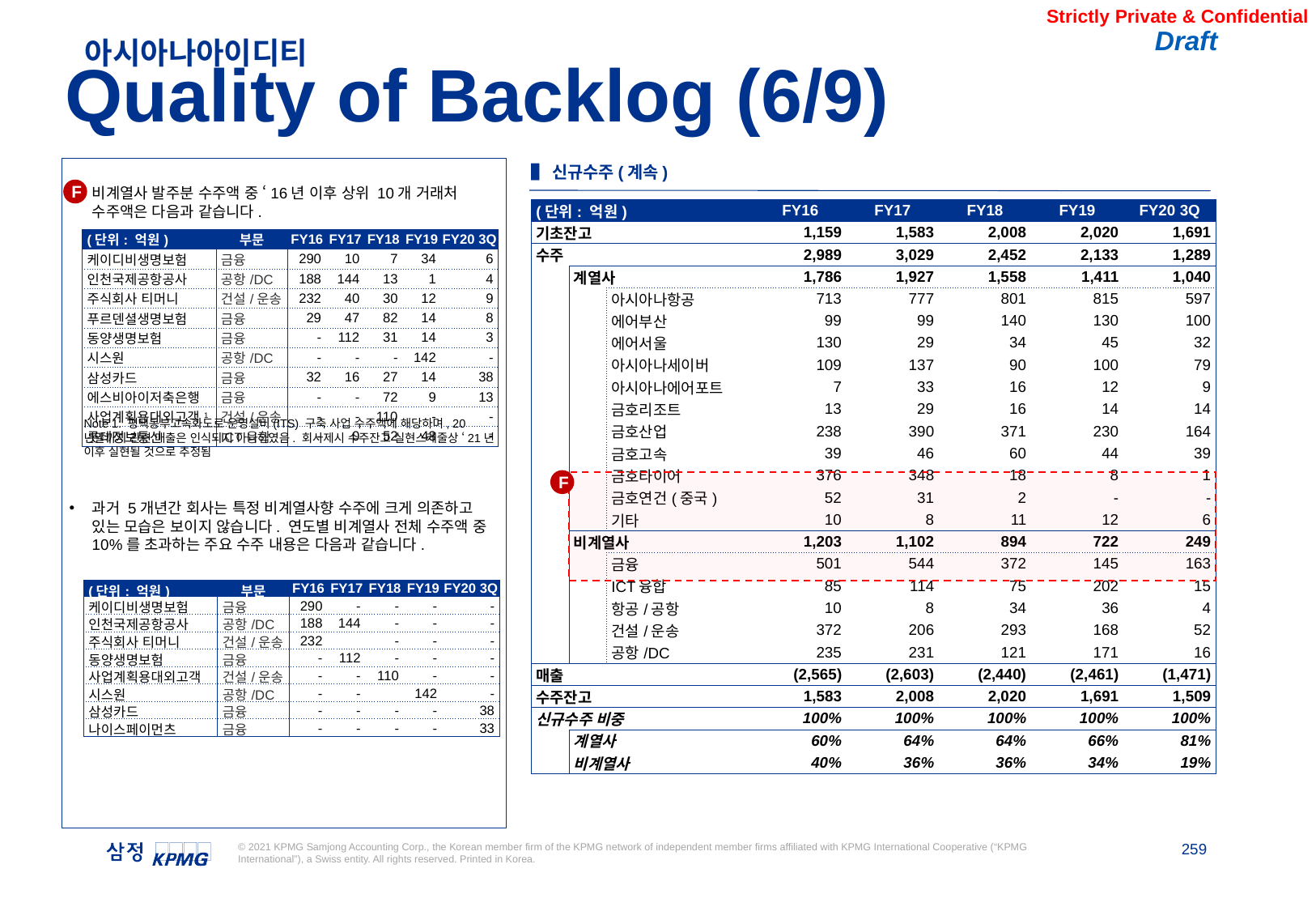

아시아나아이디티
Quality of Backlog (6/9)
▌신규수주(계속)

비계열사 발주분 수주액 중 ‘16년 이후 상위 10개 거래처 수주액은 다음과 같습니다.

과거 5개년간 회사는 특정 비계열사향 수주에 크게 의존하고 있는 모습은 보이지 않습니다. 연도별 비계열사 전체 수주액 중 10%를 초과하는 주요 수주 내용은 다음과 같습니다.

F
| (단위: 억원) |  |  | FY16 | FY17 | FY18 | FY19 | FY20 3Q |
| --- | --- | --- | --- | --- | --- | --- | --- |
| 기초잔고 |  |  | 1,159 | 1,583 | 2,008 | 2,020 | 1,691 |
| 수주 |  |  | 2,989 | 3,029 | 2,452 | 2,133 | 1,289 |
|  | 계열사 |  | 1,786 | 1,927 | 1,558 | 1,411 | 1,040 |
|  |  | 아시아나항공 | 713 | 777 | 801 | 815 | 597 |
|  |  | 에어부산 | 99 | 99 | 140 | 130 | 100 |
|  |  | 에어서울 | 130 | 29 | 34 | 45 | 32 |
|  |  | 아시아나세이버 | 109 | 137 | 90 | 100 | 79 |
|  |  | 아시아나에어포트 | 7 | 33 | 16 | 12 | 9 |
|  |  | 금호리조트 | 13 | 29 | 16 | 14 | 14 |
|  |  | 금호산업 | 238 | 390 | 371 | 230 | 164 |
|  |  | 금호고속 | 39 | 46 | 60 | 44 | 39 |
|  |  | 금호타이어 | 376 | 348 | 18 | 8 | 1 |
|  |  | 금호연건(중국) | 52 | 31 | 2 | - | - |
|  |  | 기타 | 10 | 8 | 11 | 12 | 6 |
|  | 비계열사 |  | 1,203 | 1,102 | 894 | 722 | 249 |
|  |  | 금융 | 501 | 544 | 372 | 145 | 163 |
|  |  | ICT융합 | 85 | 114 | 75 | 202 | 15 |
|  |  | 항공/공항 | 10 | 8 | 34 | 36 | 4 |
|  |  | 건설/운송 | 372 | 206 | 293 | 168 | 52 |
|  |  | 공항/DC | 235 | 231 | 121 | 171 | 16 |
| 매출 |  |  | (2,565) | (2,603) | (2,440) | (2,461) | (1,471) |
| 수주잔고 |  |  | 1,583 | 2,008 | 2,020 | 1,691 | 1,509 |
| 신규수주 비중 |  |  | 100% | 100% | 100% | 100% | 100% |
|  | 계열사 |  | 60% | 64% | 64% | 66% | 81% |
|  | 비계열사 |  | 40% | 36% | 36% | 34% | 19% |
| (단위: 억원) | 부문 | FY16 | FY17 | FY18 | FY19 | FY20 3Q |
| --- | --- | --- | --- | --- | --- | --- |
| 케이디비생명보험 | 금융 | 290 | 10 | 7 | 34 | 6 |
| 인천국제공항공사 | 공항/DC | 188 | 144 | 13 | 1 | 4 |
| 주식회사 티머니 | 건설/운송 | 232 | 40 | 30 | 12 | 9 |
| 푸르덴셜생명보험 | 금융 | 29 | 47 | 82 | 14 | 8 |
| 동양생명보험 | 금융 | - | 112 | 31 | 14 | 3 |
| 시스원 | 공항/DC | - | - | - | 142 | - |
| 삼성카드 | 금융 | 32 | 16 | 27 | 14 | 38 |
| 에스비아이저축은행 | 금융 | - | - | 72 | 9 | 13 |
| 사업계획용대외고객1 | 건설/운송 | - | - | 110 | - | - |
| 롯데정보통신 | ICT융합 | - | 0 | 52 | 43 | - |
Note 1: 평택동부고속화도로 운영설비(ITS) 구축 사업 수주액에 해당하며, 20년말까지 관련 매출은 인식되지 아니하였음. 회사제시 수주잔고 실현스케줄상 ‘21년 이후 실현될 것으로 추정됨
F

| (단위: 억원) | 부문 | FY16 | FY17 | FY18 | FY19 | FY20 3Q |
| --- | --- | --- | --- | --- | --- | --- |
| 케이디비생명보험 | 금융 | 290 | - | - | - | - |
| 인천국제공항공사 | 공항/DC | 188 | 144 | - | - | - |
| 주식회사 티머니 | 건설/운송 | 232 |  | - | - | - |
| 동양생명보험 | 금융 | - | 112 | - | - | - |
| 사업계획용대외고객 | 건설/운송 | - | - | 110 | - | - |
| 시스원 | 공항/DC | - | - |  | 142 | - |
| 삼성카드 | 금융 | - | - | - | - | 38 |
| 나이스페이먼츠 | 금융 | - | - | - | - | 33 |